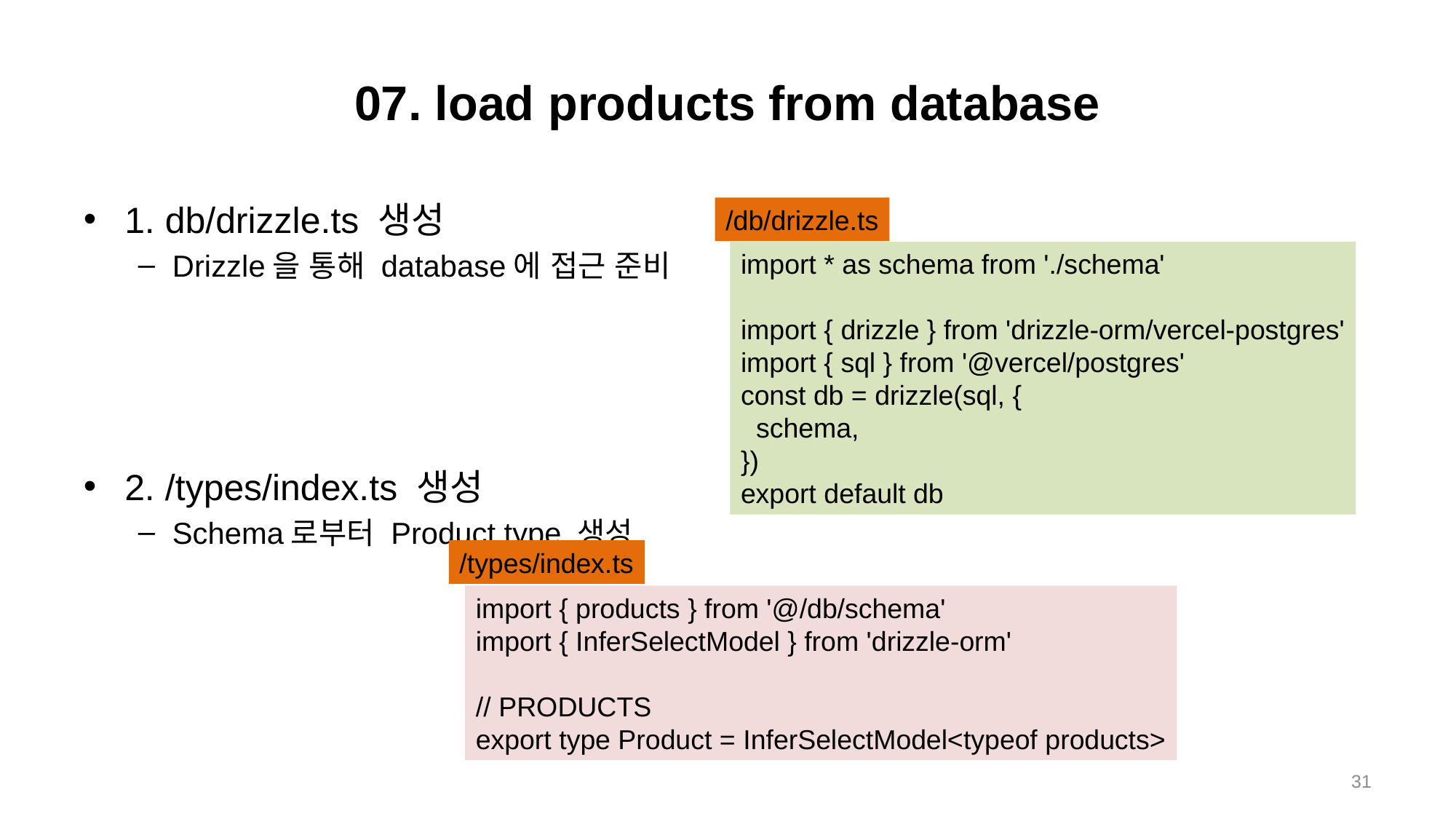

# 07. load products from database
1. db/drizzle.ts 생성
Drizzle을 통해 database에 접근 준비

2. /types/index.ts 생성
Schema로부터 Product type 생성
/db/drizzle.ts
import * as schema from './schema'
import { drizzle } from 'drizzle-orm/vercel-postgres'
import { sql } from '@vercel/postgres'
const db = drizzle(sql, {
  schema,
})
export default db
/types/index.ts
import { products } from '@/db/schema'
import { InferSelectModel } from 'drizzle-orm'
// PRODUCTS
export type Product = InferSelectModel<typeof products>
31